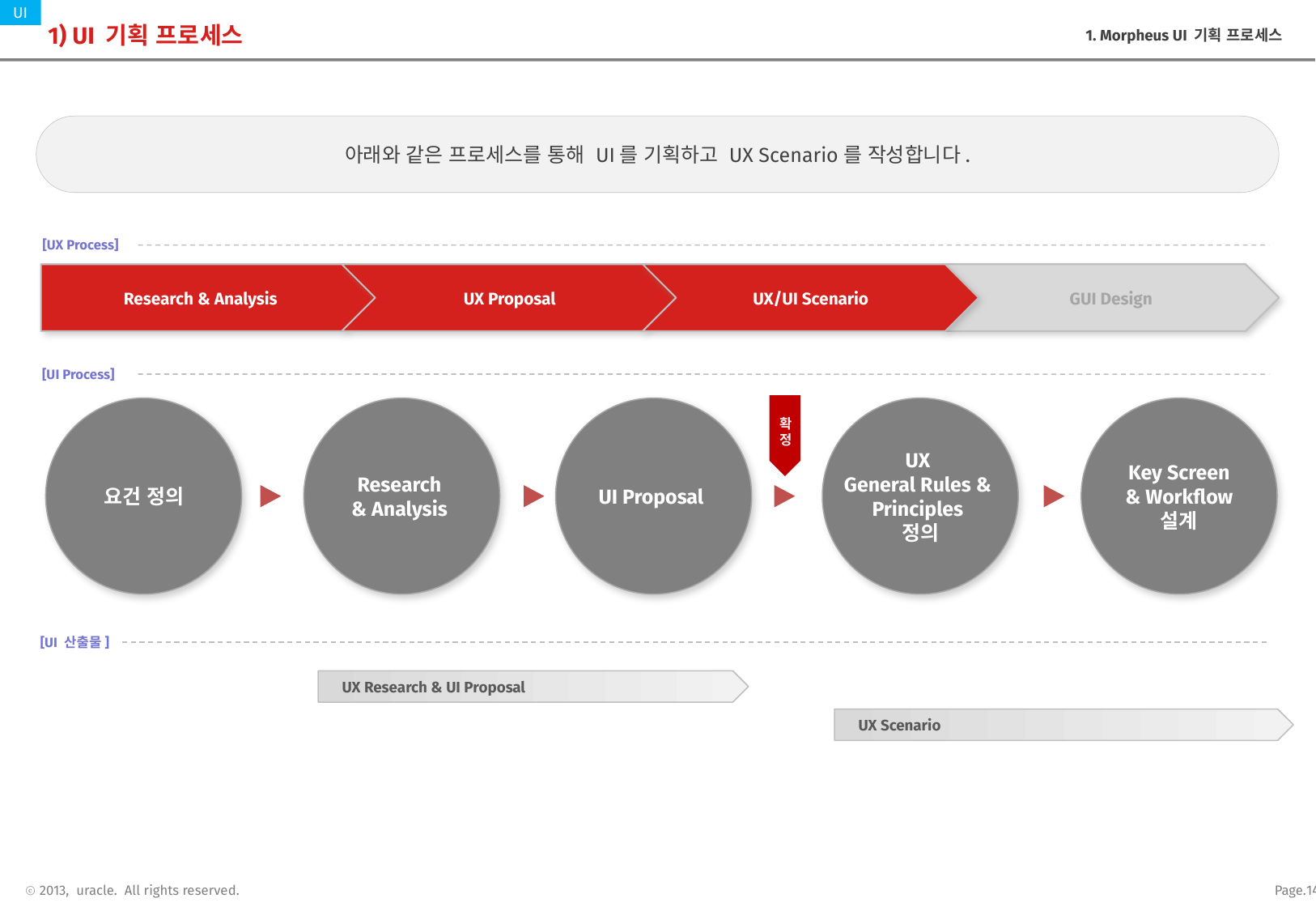

# 1) UI 기획 프로세스
1. Morpheus UI 기획 프로세스
아래와 같은 프로세스를 통해 UI를 기획하고 UX Scenario를 작성합니다.
[UX Process]
Research & Analysis
UX Proposal
GUI Design
[UI Process]
UX/UI Scenario
요건 정의
Research
& Analysis
UI Proposal
UX
General Rules &
Principles
정의
Key Screen
& Workflow
설계
확정

[UI 산출물]
UX Research & UI Proposal
UX Scenario